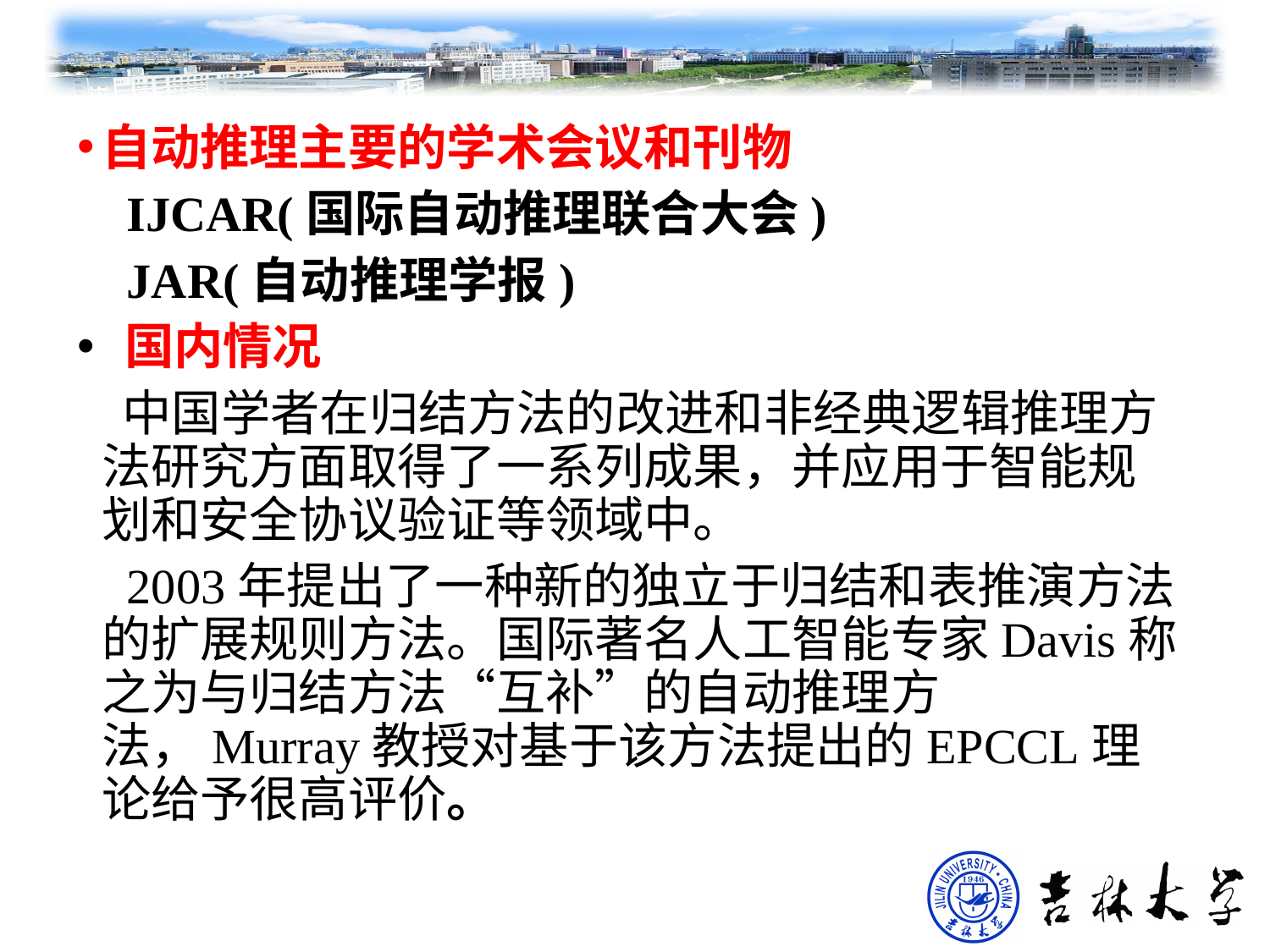

自动推理主要的学术会议和刊物
    IJCAR(国际自动推理联合大会)
    JAR(自动推理学报)
 国内情况
   中国学者在归结方法的改进和非经典逻辑推理方法研究方面取得了一系列成果，并应用于智能规划和安全协议验证等领域中。
    2003年提出了一种新的独立于归结和表推演方法的扩展规则方法。国际著名人工智能专家Davis称之为与归结方法“互补”的自动推理方法，Murray教授对基于该方法提出的EPCCL理论给予很高评价。